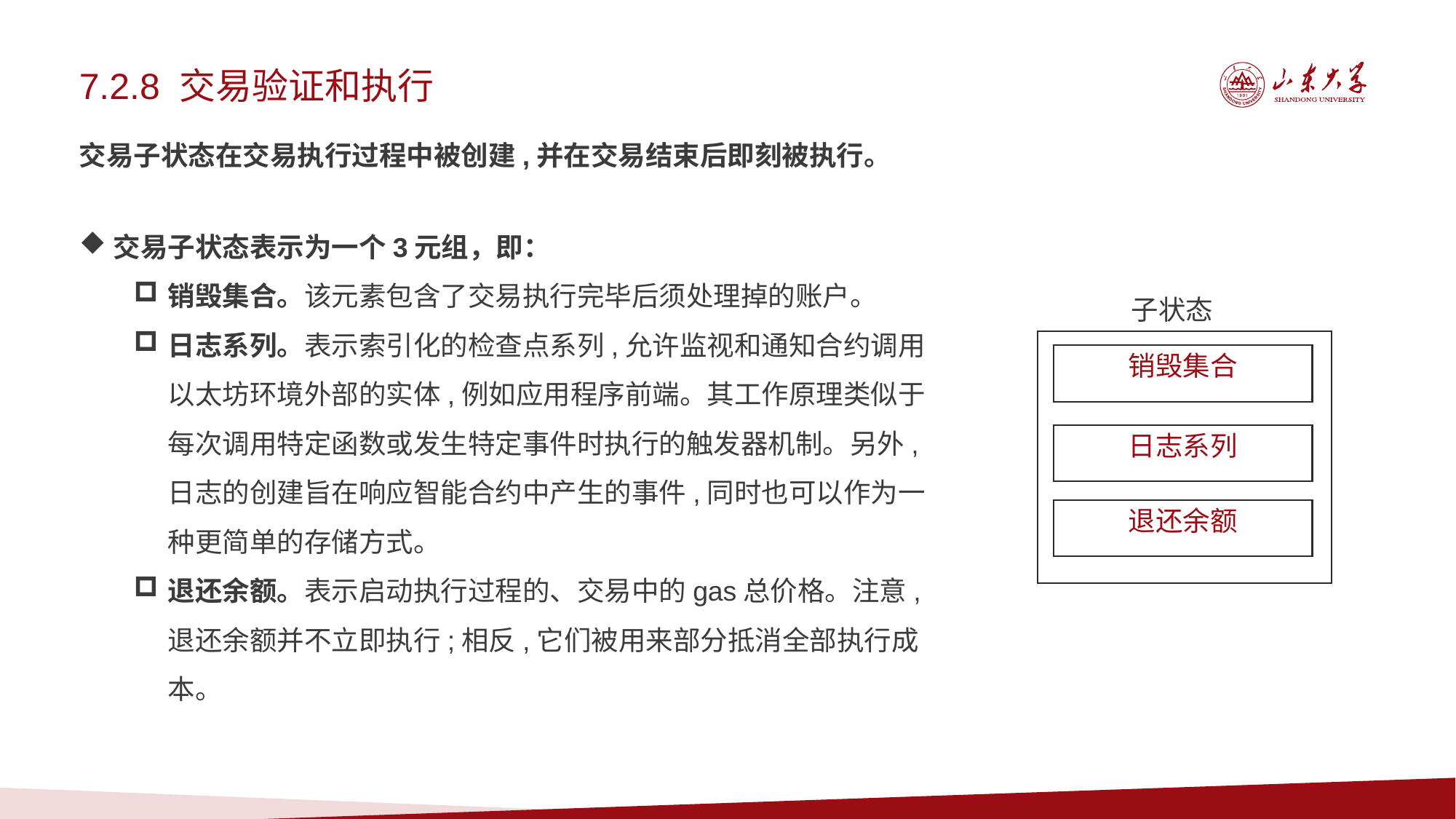

7.2.8 交易验证和执行
交易子状态在交易执行过程中被创建,并在交易结束后即刻被执行。

交易子状态表示为一个3元组，即：
销毁集合。该元素包含了交易执行完毕后须处理掉的账户。
日志系列。表示索引化的检查点系列,允许监视和通知合约调用以太坊环境外部的实体,例如应用程序前端。其工作原理类似于每次调用特定函数或发生特定事件时执行的触发器机制。另外,日志的创建旨在响应智能合约中产生的事件,同时也可以作为一种更简单的存储方式。
退还余额。表示启动执行过程的、交易中的gas总价格。注意,退还余额并不立即执行;相反,它们被用来部分抵消全部执行成本。
子状态

销毁集合

日志系列

退还余额